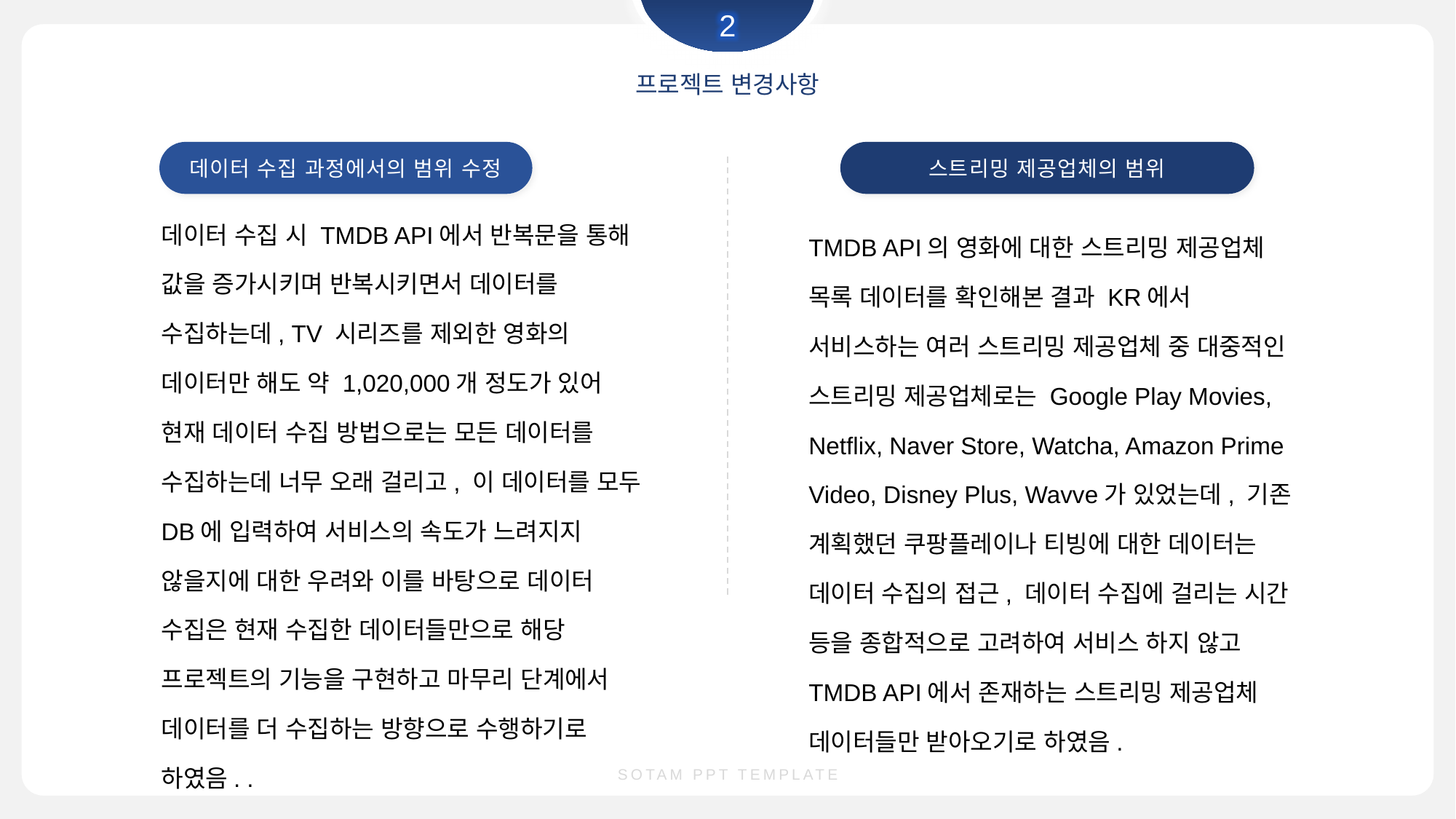

2
프로젝트 변경사항
데이터 수집 과정에서의 범위 수정
스트리밍 제공업체의 범위
데이터 수집 시 TMDB API에서 반복문을 통해 값을 증가시키며 반복시키면서 데이터를 수집하는데, TV 시리즈를 제외한 영화의 데이터만 해도 약 1,020,000개 정도가 있어 현재 데이터 수집 방법으로는 모든 데이터를 수집하는데 너무 오래 걸리고, 이 데이터를 모두 DB에 입력하여 서비스의 속도가 느려지지 않을지에 대한 우려와 이를 바탕으로 데이터 수집은 현재 수집한 데이터들만으로 해당 프로젝트의 기능을 구현하고 마무리 단계에서 데이터를 더 수집하는 방향으로 수행하기로 하였음. .

TMDB API의 영화에 대한 스트리밍 제공업체 목록 데이터를 확인해본 결과 KR에서 서비스하는 여러 스트리밍 제공업체 중 대중적인 스트리밍 제공업체로는 Google Play Movies, Netflix, Naver Store, Watcha, Amazon Prime Video, Disney Plus, Wavve가 있었는데, 기존 계획했던 쿠팡플레이나 티빙에 대한 데이터는 데이터 수집의 접근, 데이터 수집에 걸리는 시간 등을 종합적으로 고려하여 서비스 하지 않고 TMDB API에서 존재하는 스트리밍 제공업체 데이터들만 받아오기로 하였음.
SOTAM PPT TEMPLATE